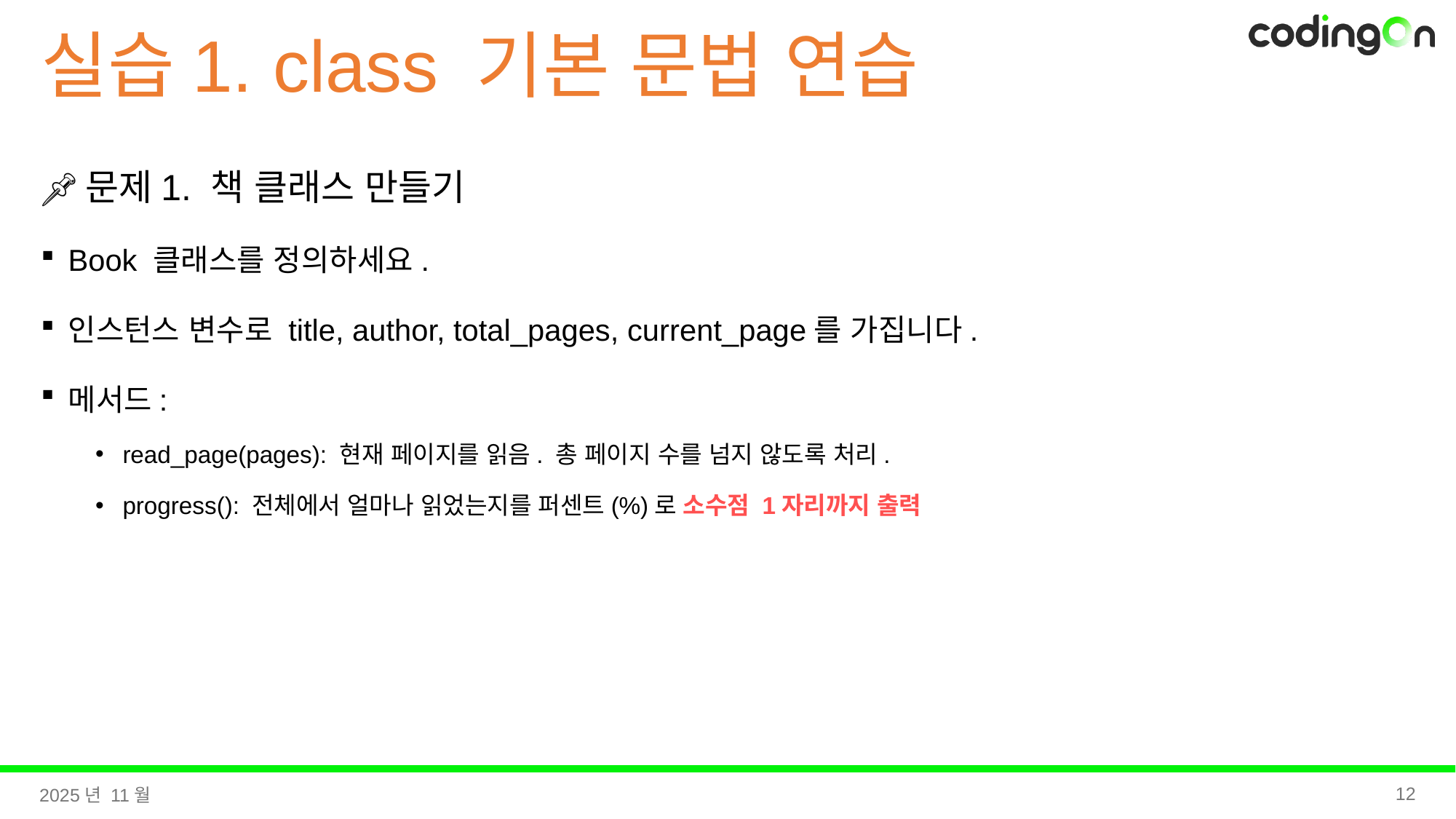

실습1. class 기본 문법 연습
📌문제1. 책 클래스 만들기
Book 클래스를 정의하세요.
인스턴스 변수로 title, author, total_pages, current_page를 가집니다.
메서드:
read_page(pages): 현재 페이지를 읽음. 총 페이지 수를 넘지 않도록 처리.
progress(): 전체에서 얼마나 읽었는지를 퍼센트(%)로 소수점 1자리까지 출력
12
2025년 11월